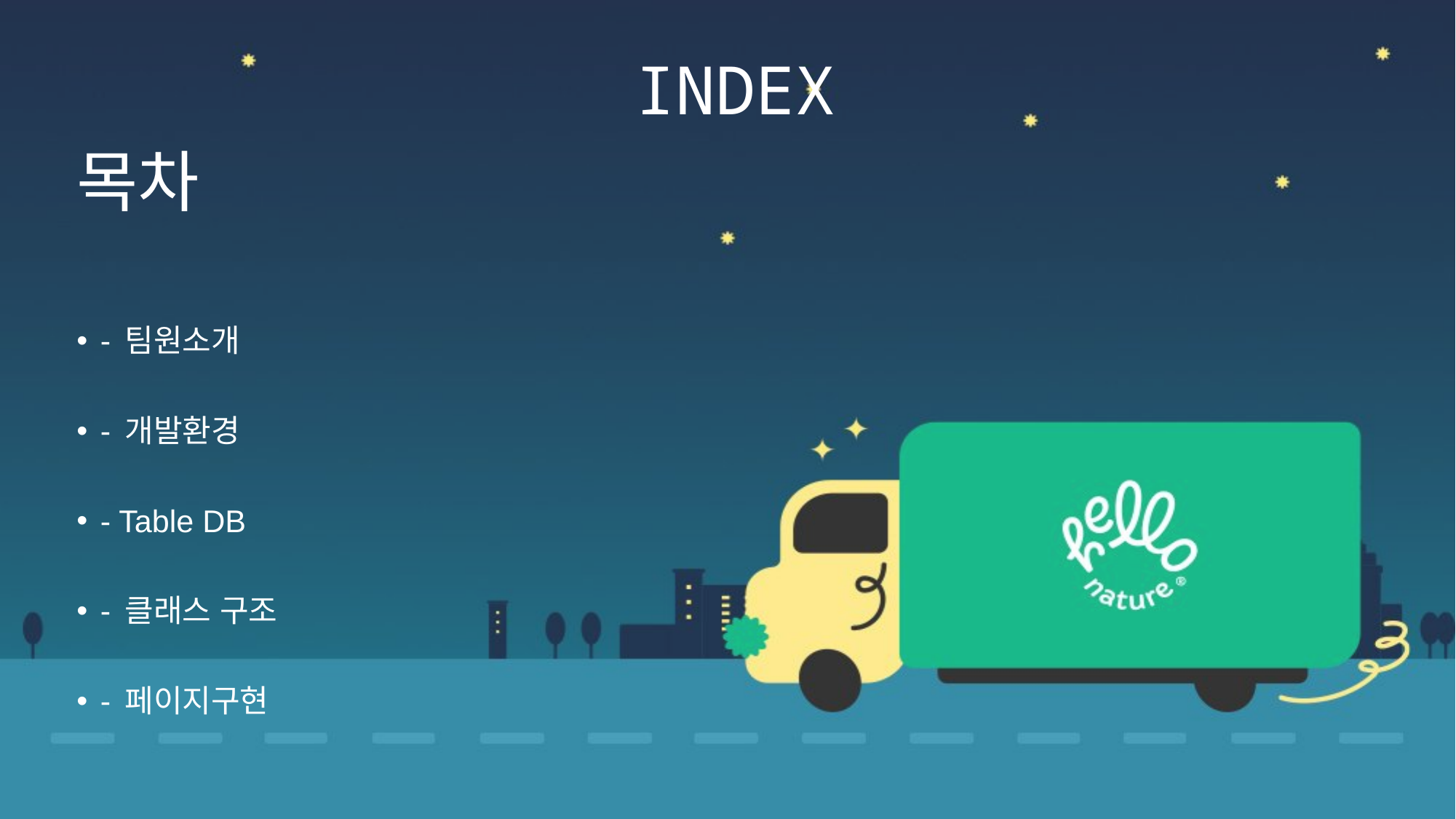

INDEX
# 목차
- 팀원소개

- 개발환경

- Table DB

- 클래스 구조

- 페이지구현